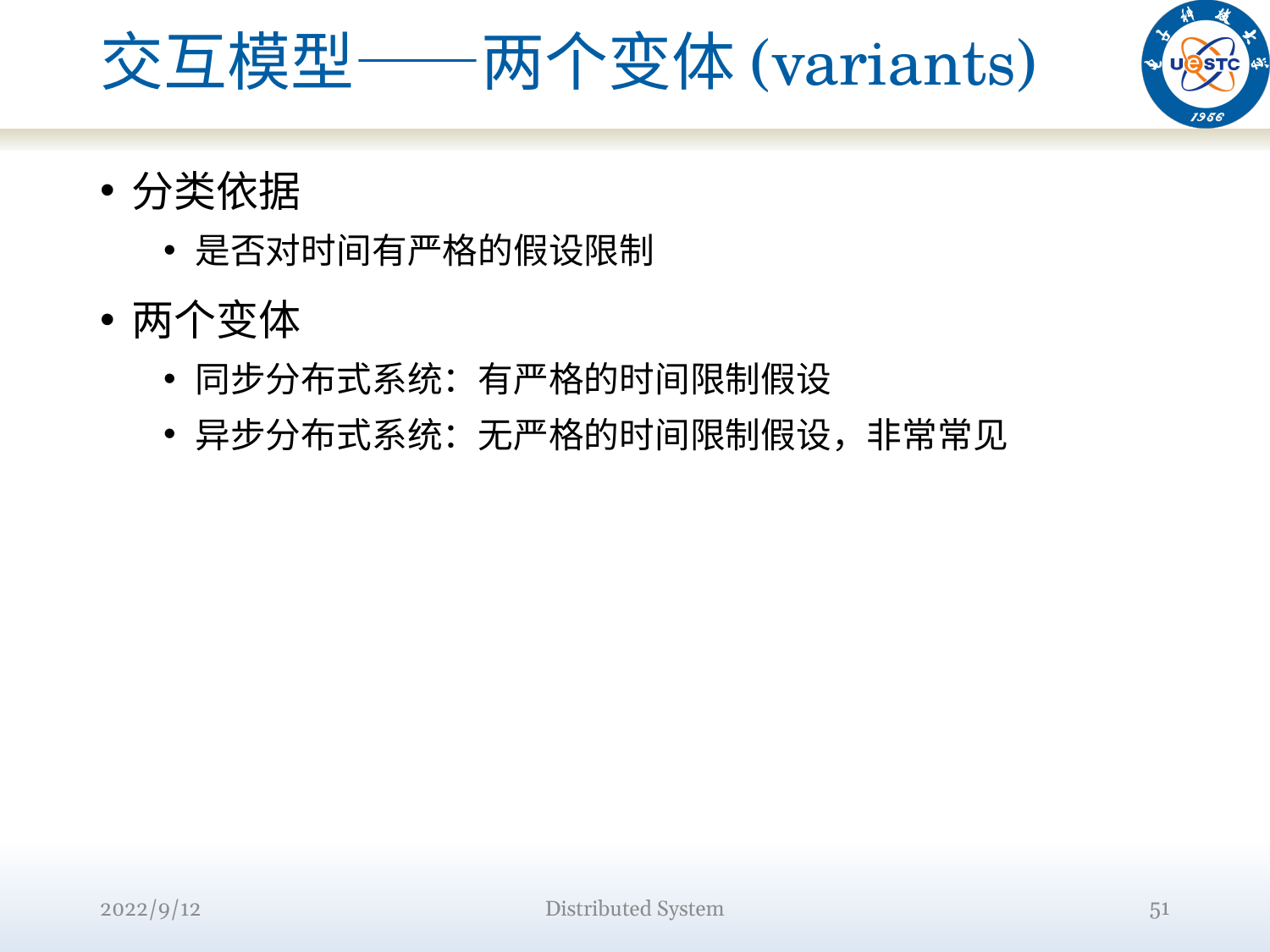

# 交互模型——两个变体(variants)
分类依据
是否对时间有严格的假设限制
两个变体
同步分布式系统：有严格的时间限制假设
异步分布式系统：无严格的时间限制假设，非常常见

2022/9/12
Distributed System
51